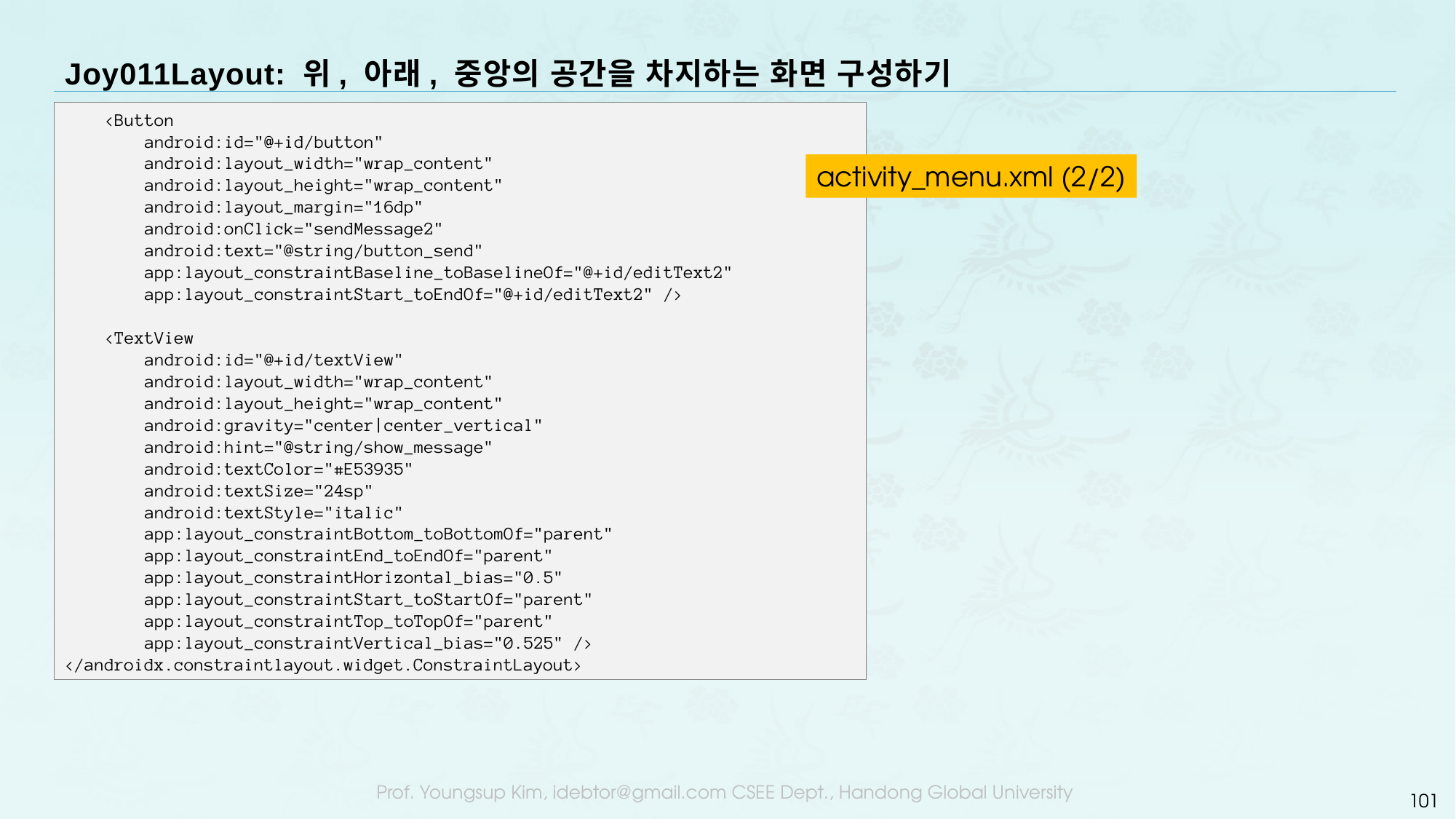

# Joy011Layout: 위, 아래, 중앙의 공간을 차지하는 화면 구성하기

    <Button
        android:id="@+id/button"
        android:layout_width="wrap_content"
        android:layout_height="wrap_content"
        android:layout_margin="16dp"
        android:onClick="sendMessage2"
        android:text="@string/button_send"
        app:layout_constraintBaseline_toBaselineOf="@+id/editText2"
        app:layout_constraintStart_toEndOf="@+id/editText2" />

    <TextView
        android:id="@+id/textView"
        android:layout_width="wrap_content"
        android:layout_height="wrap_content"
        android:gravity="center|center_vertical"
        android:hint="@string/show_message"
        android:textColor="#E53935"
        android:textSize="24sp"
        android:textStyle="italic"
        app:layout_constraintBottom_toBottomOf="parent"
        app:layout_constraintEnd_toEndOf="parent"
        app:layout_constraintHorizontal_bias="0.5"
        app:layout_constraintStart_toStartOf="parent"
        app:layout_constraintTop_toTopOf="parent"
        app:layout_constraintVertical_bias="0.525" />
</androidx.constraintlayout.widget.ConstraintLayout>
activity_menu.xml (2/2)
101